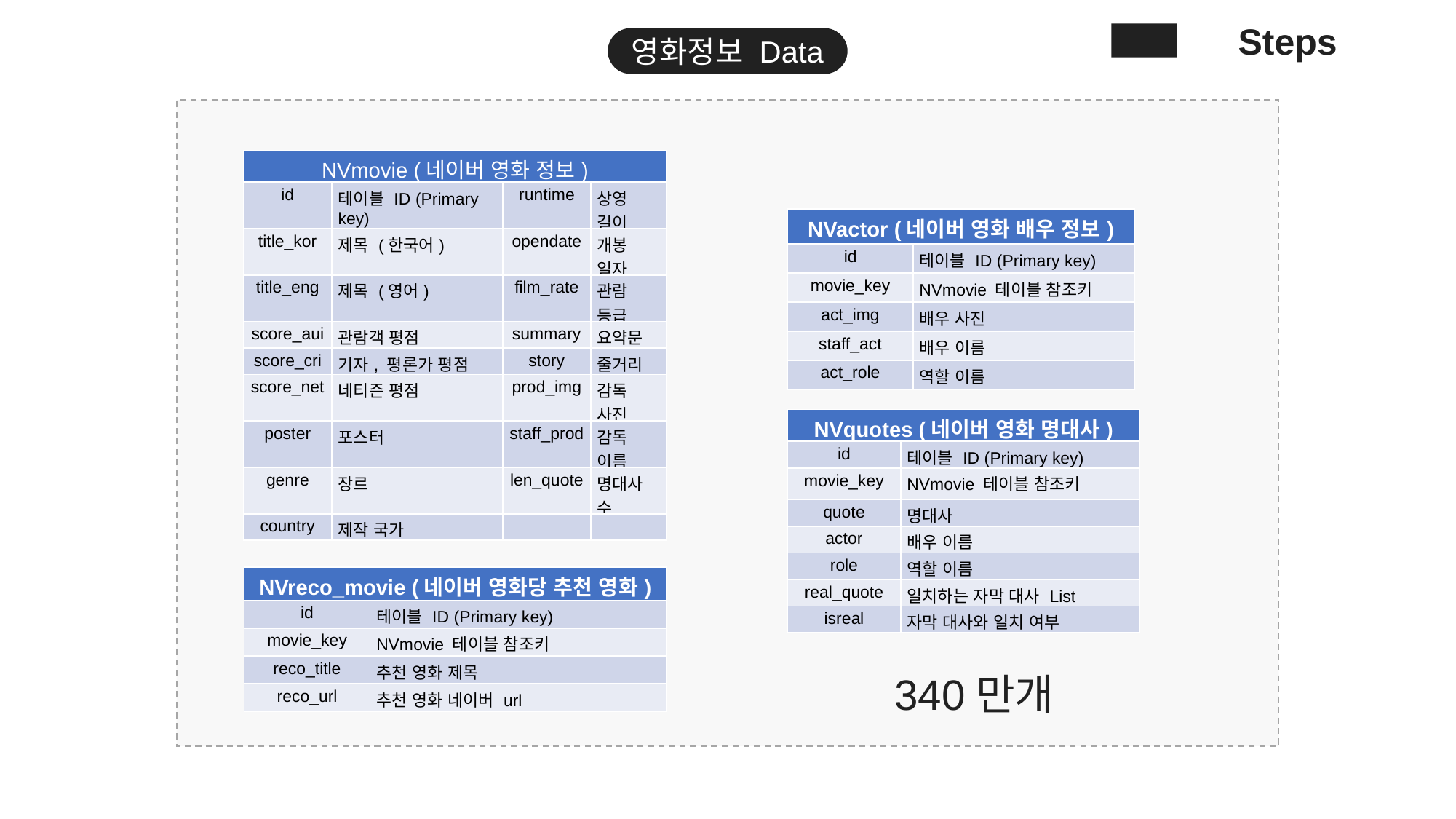

영화정보 Data

| NVmovie (네이버 영화 정보) |  |  |  |
| --- | --- | --- | --- |
| id | 테이블 ID (Primary key) | runtime | 상영 길이 |
| title\_kor | 제목 (한국어) | opendate | 개봉 일자 |
| title\_eng | 제목 (영어) | film\_rate | 관람 등급 |
| score\_aui | 관람객 평점 | summary | 요약문 |
| score\_cri | 기자, 평론가 평점 | story | 줄거리 |
| score\_net | 네티즌 평점 | prod\_img | 감독 사진 |
| poster | 포스터 | staff\_prod | 감독 이름 |
| genre | 장르 | len\_quote | 명대사 수 |
| country | 제작 국가 |  |  |
| NVactor (네이버 영화 배우 정보) |  |
| --- | --- |
| id | 테이블 ID (Primary key) |
| movie\_key | NVmovie 테이블 참조키 |
| act\_img | 배우 사진 |
| staff\_act | 배우 이름 |
| act\_role | 역할 이름 |
| NVquotes (네이버 영화 명대사) |  |
| --- | --- |
| id | 테이블 ID (Primary key) |
| movie\_key | NVmovie 테이블 참조키 |
| quote | 명대사 |
| actor | 배우 이름 |
| role | 역할 이름 |
| real\_quote | 일치하는 자막 대사 List |
| isreal | 자막 대사와 일치 여부 |
| NVreco\_movie (네이버 영화당 추천 영화) |  |
| --- | --- |
| id | 테이블 ID (Primary key) |
| movie\_key | NVmovie 테이블 참조키 |
| reco\_title | 추천 영화 제목 |
| reco\_url | 추천 영화 네이버 url |
340만개